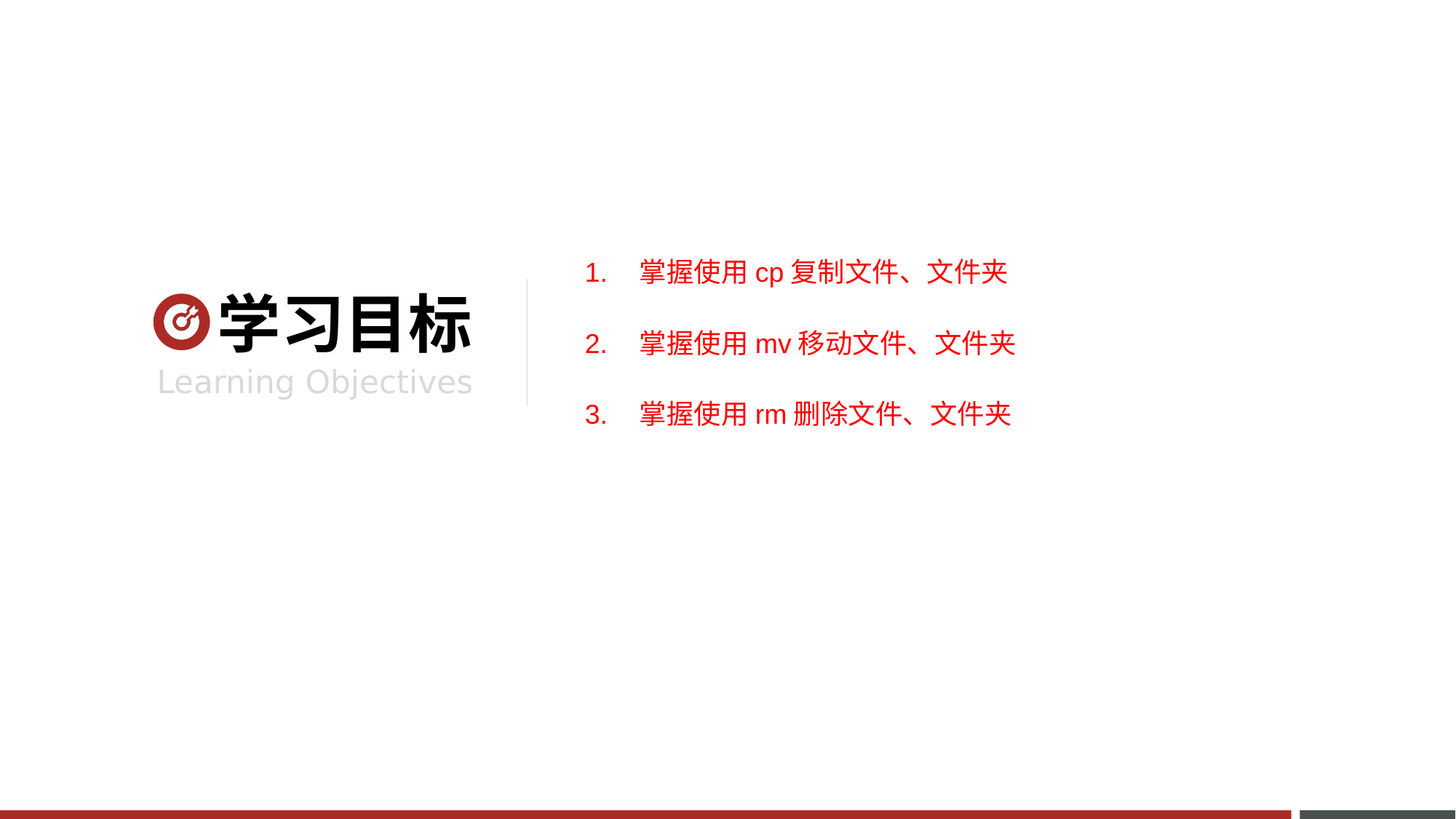

掌握使用cp复制文件、文件夹
掌握使用mv移动文件、文件夹
掌握使用rm删除文件、文件夹